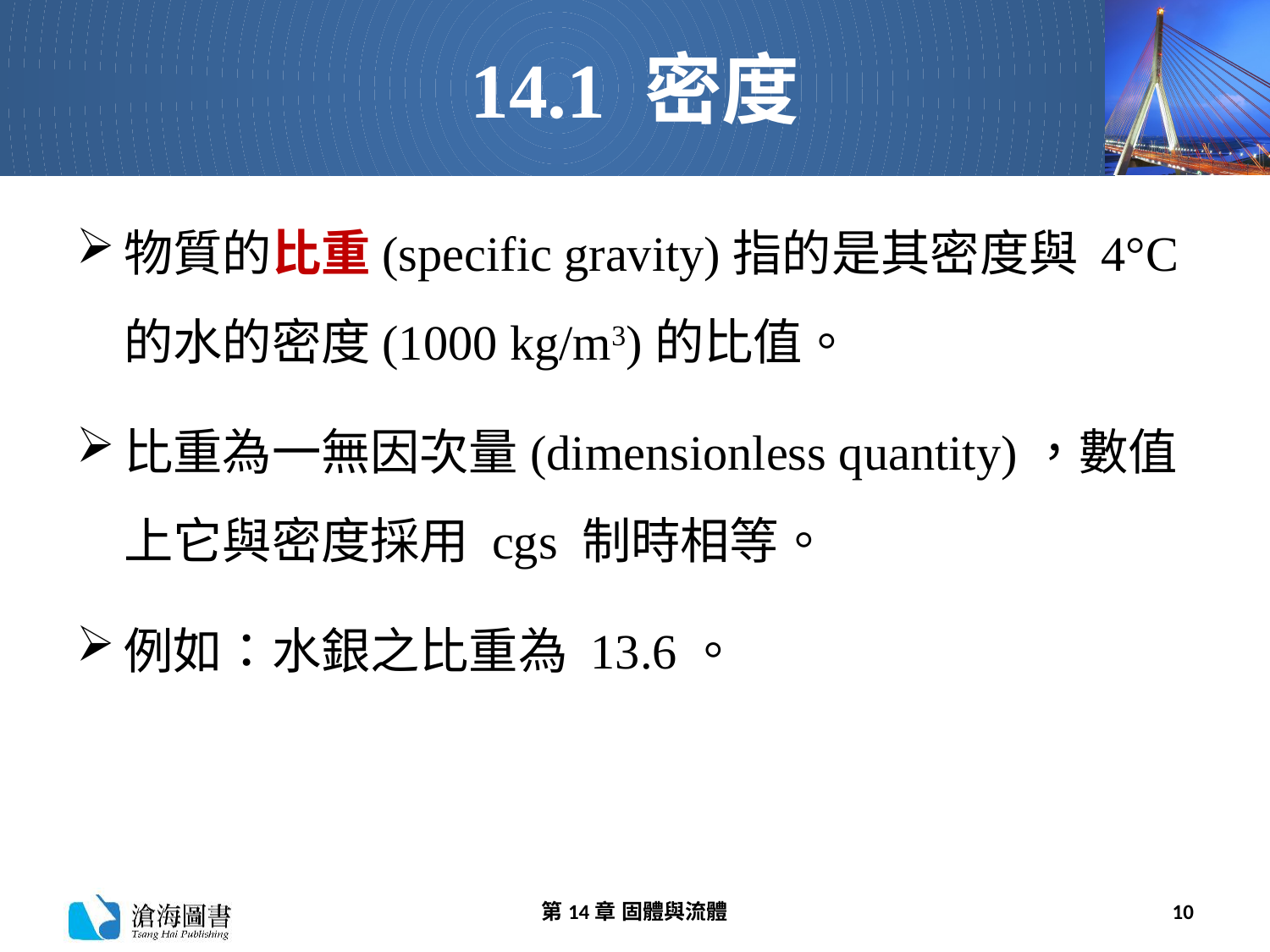

# 14.1 密度
物質的比重(specific gravity)指的是其密度與 4°C 的水的密度(1000 kg/m3)的比值。
比重為一無因次量(dimensionless quantity)，數值上它與密度採用 cgs 制時相等。
例如：水銀之比重為 13.6。
第14章 固體與流體
10